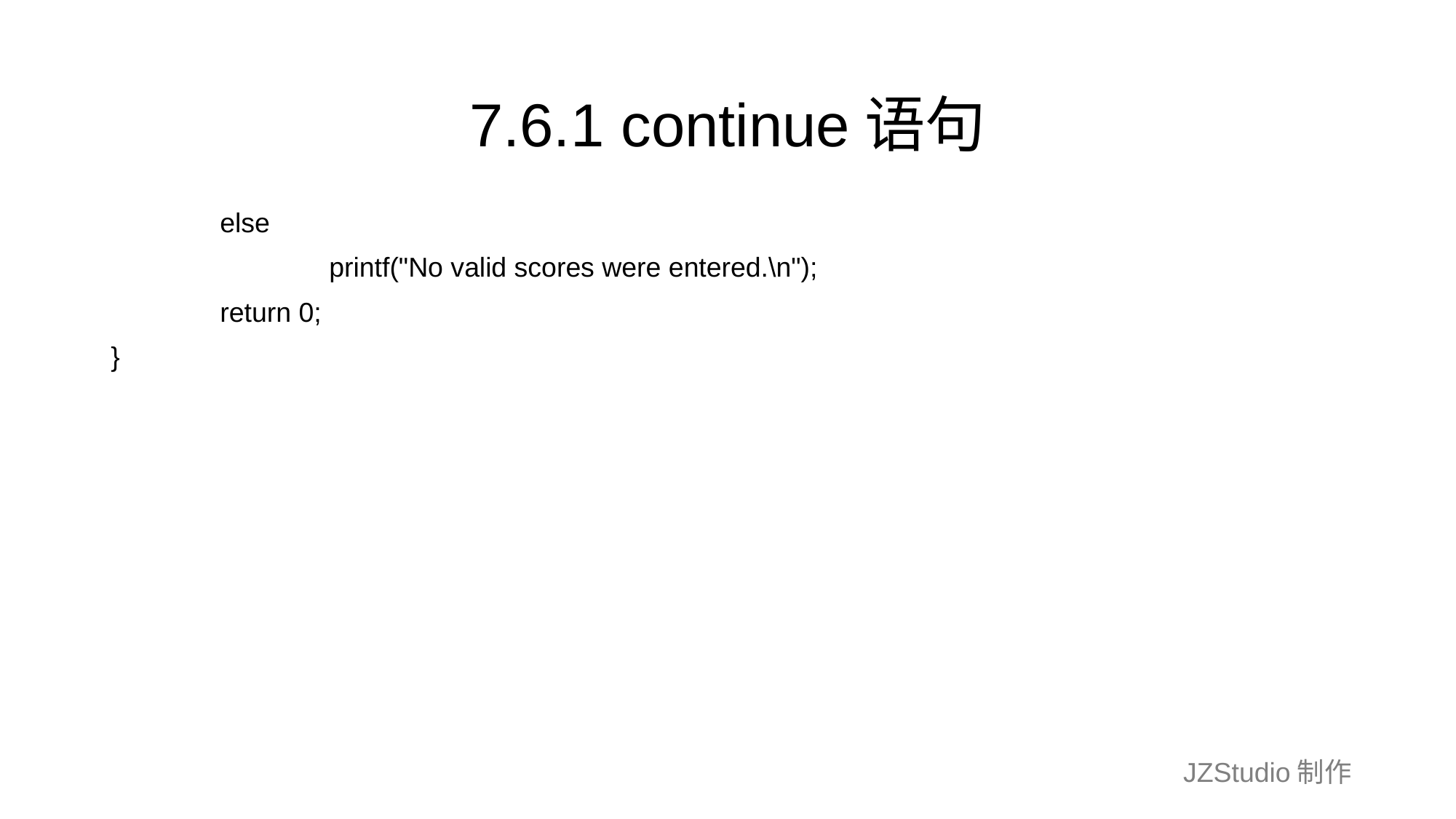

# 7.6.1 continue语句
	else
		printf("No valid scores were entered.\n");
	return 0;
}